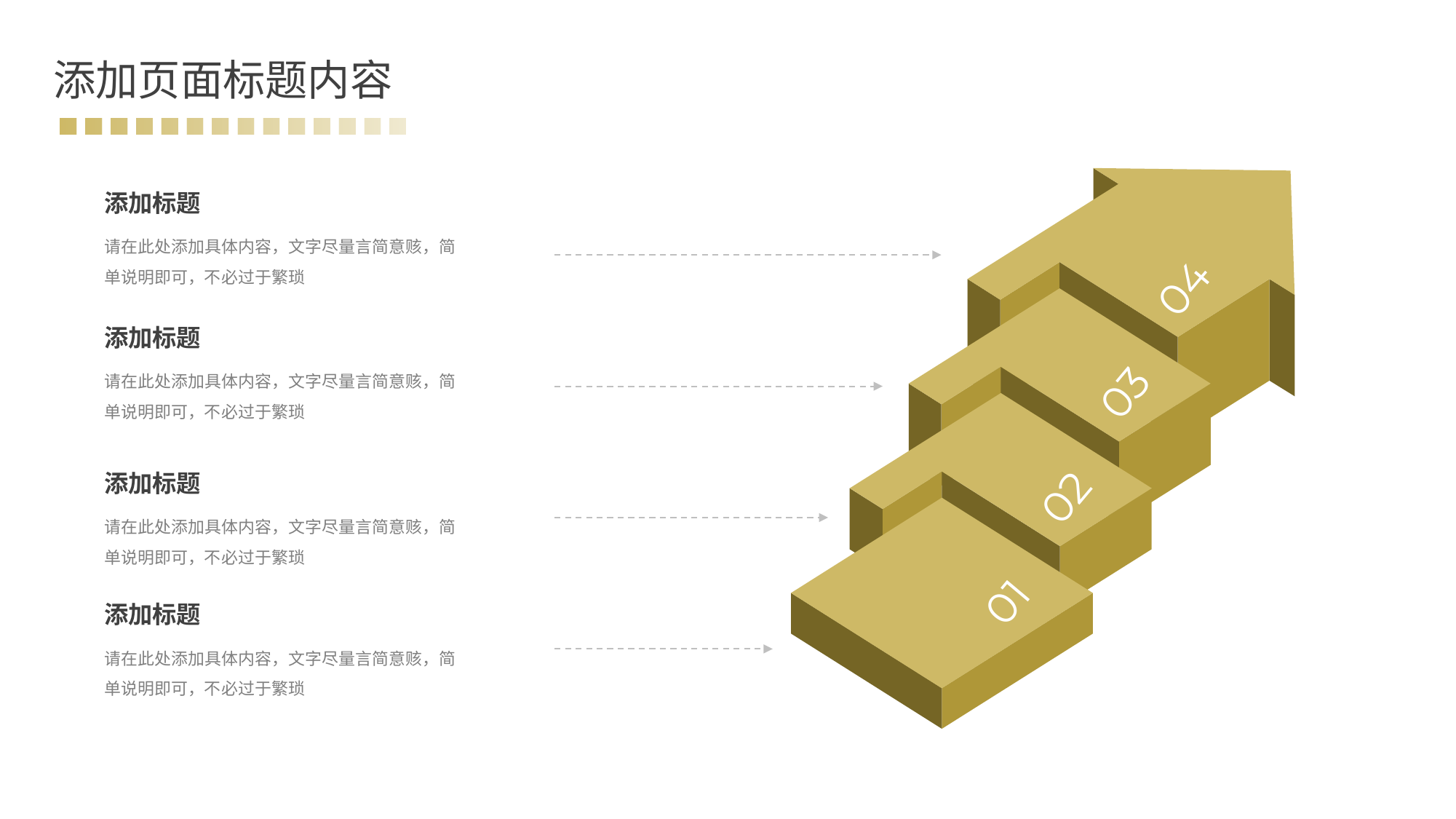

添加页面标题内容

04

添加标题
请在此处添加具体内容，文字尽量言简意赅，简单说明即可，不必过于繁琐

03

添加标题
请在此处添加具体内容，文字尽量言简意赅，简单说明即可，不必过于繁琐

02

添加标题

01

请在此处添加具体内容，文字尽量言简意赅，简单说明即可，不必过于繁琐
添加标题
请在此处添加具体内容，文字尽量言简意赅，简单说明即可，不必过于繁琐